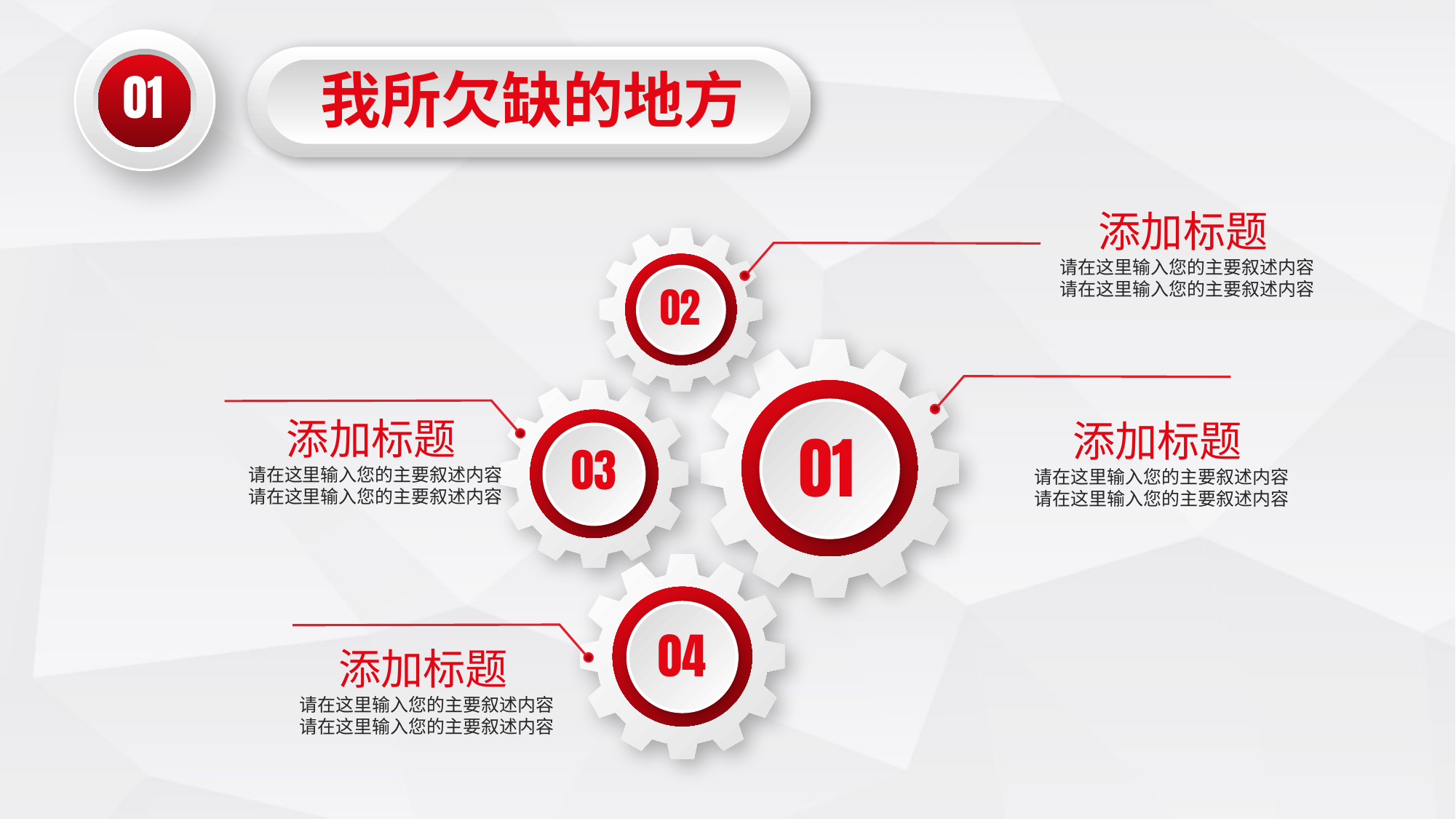

01

我所欠缺的地方
   添加标题
请在这里输入您的主要叙述内容
请在这里输入您的主要叙述内容

02

01

03

   添加标题
请在这里输入您的主要叙述内容
请在这里输入您的主要叙述内容

   添加标题
请在这里输入您的主要叙述内容
请在这里输入您的主要叙述内容

04

   添加标题
请在这里输入您的主要叙述内容
请在这里输入您的主要叙述内容